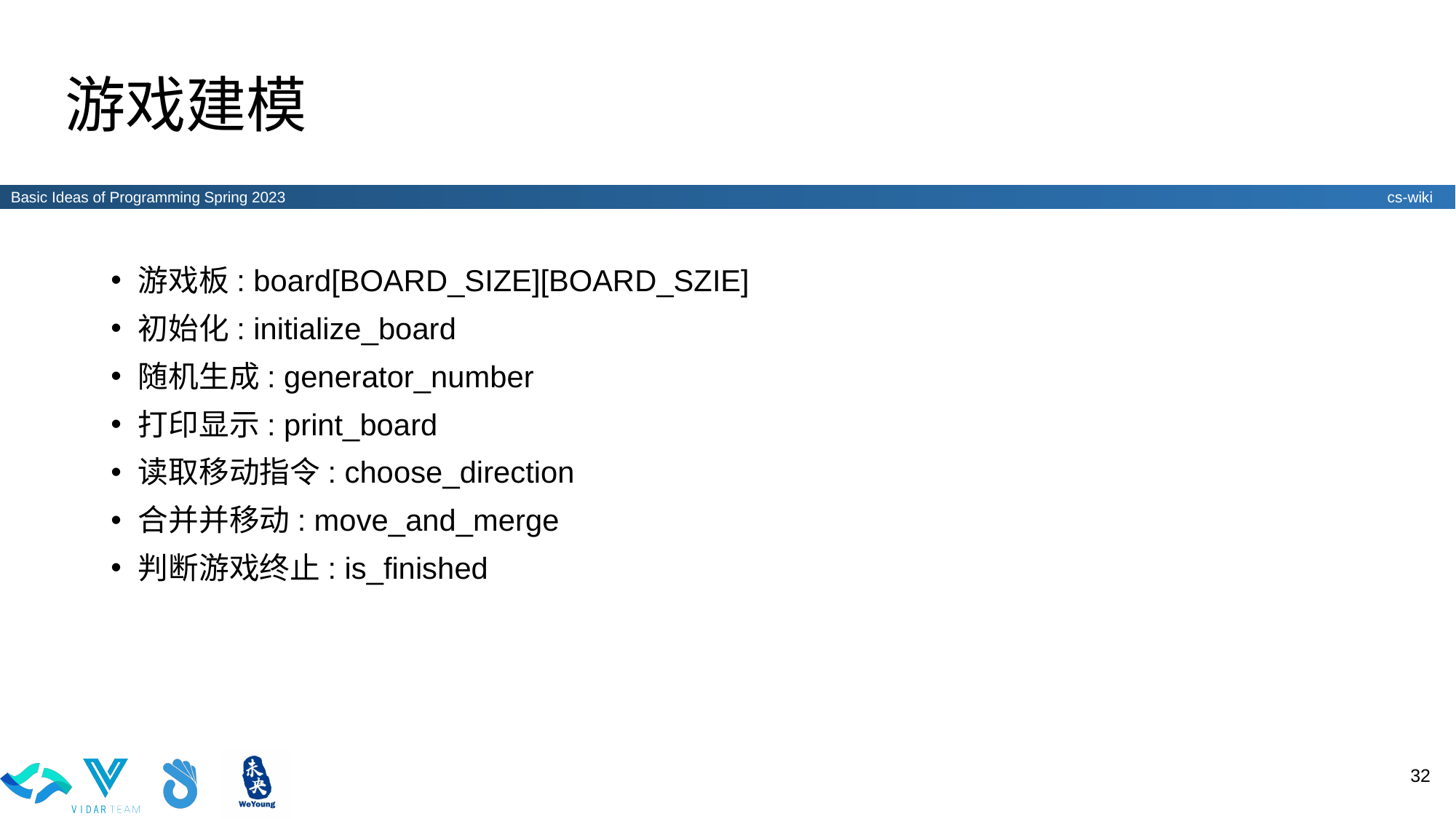

# 游戏建模
游戏板: board[BOARD_SIZE][BOARD_SZIE]
初始化: initialize_board
随机生成: generator_number
打印显示: print_board
读取移动指令: choose_direction
合并并移动: move_and_merge
判断游戏终止: is_finished